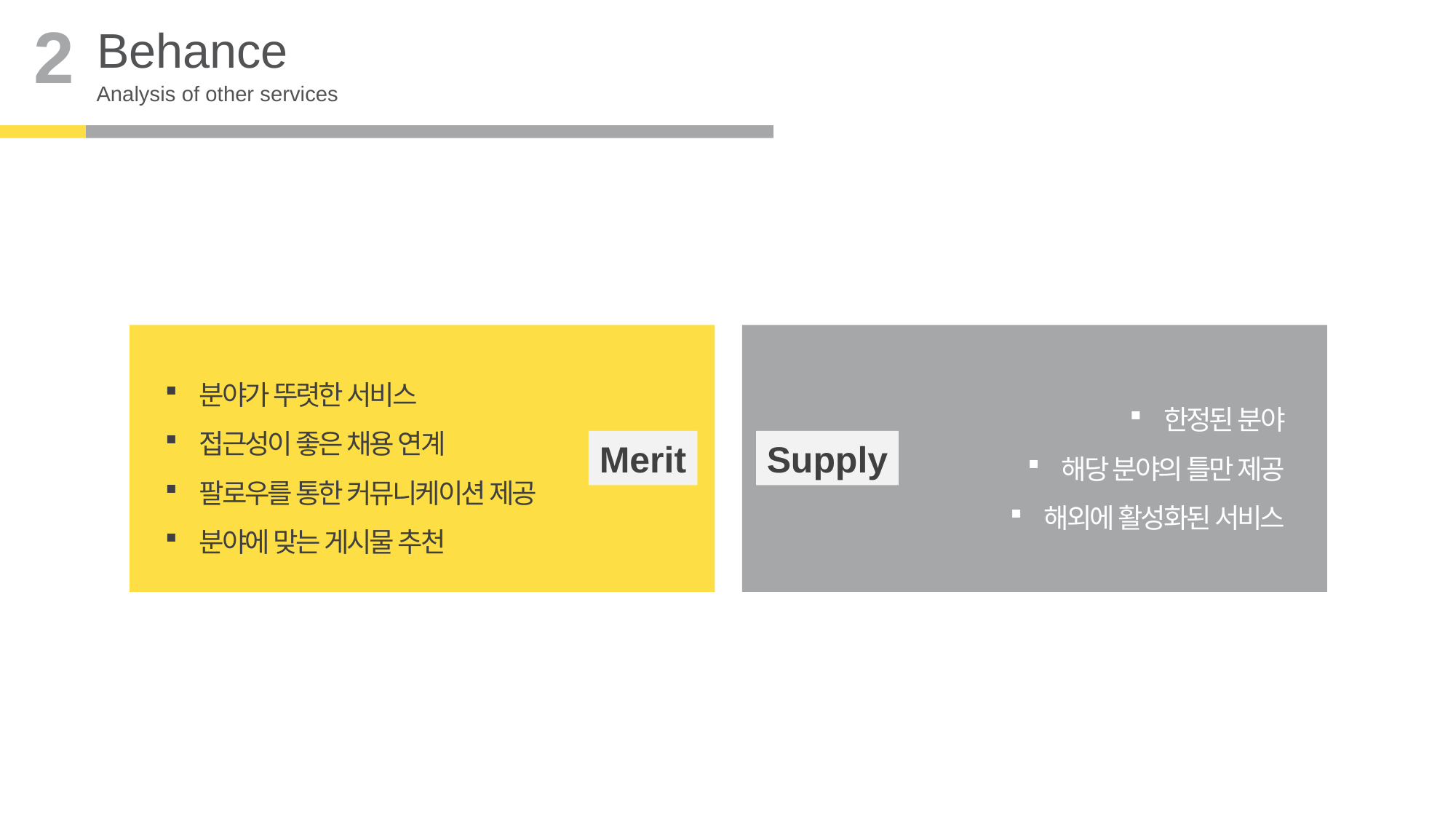

2
Behance
Analysis of other services

분야가 뚜렷한 서비스
접근성이 좋은 채용 연계
팔로우를 통한 커뮤니케이션 제공
분야에 맞는 게시물 추천
한정된 분야
해당 분야의 틀만 제공
해외에 활성화된 서비스
Merit
Supply